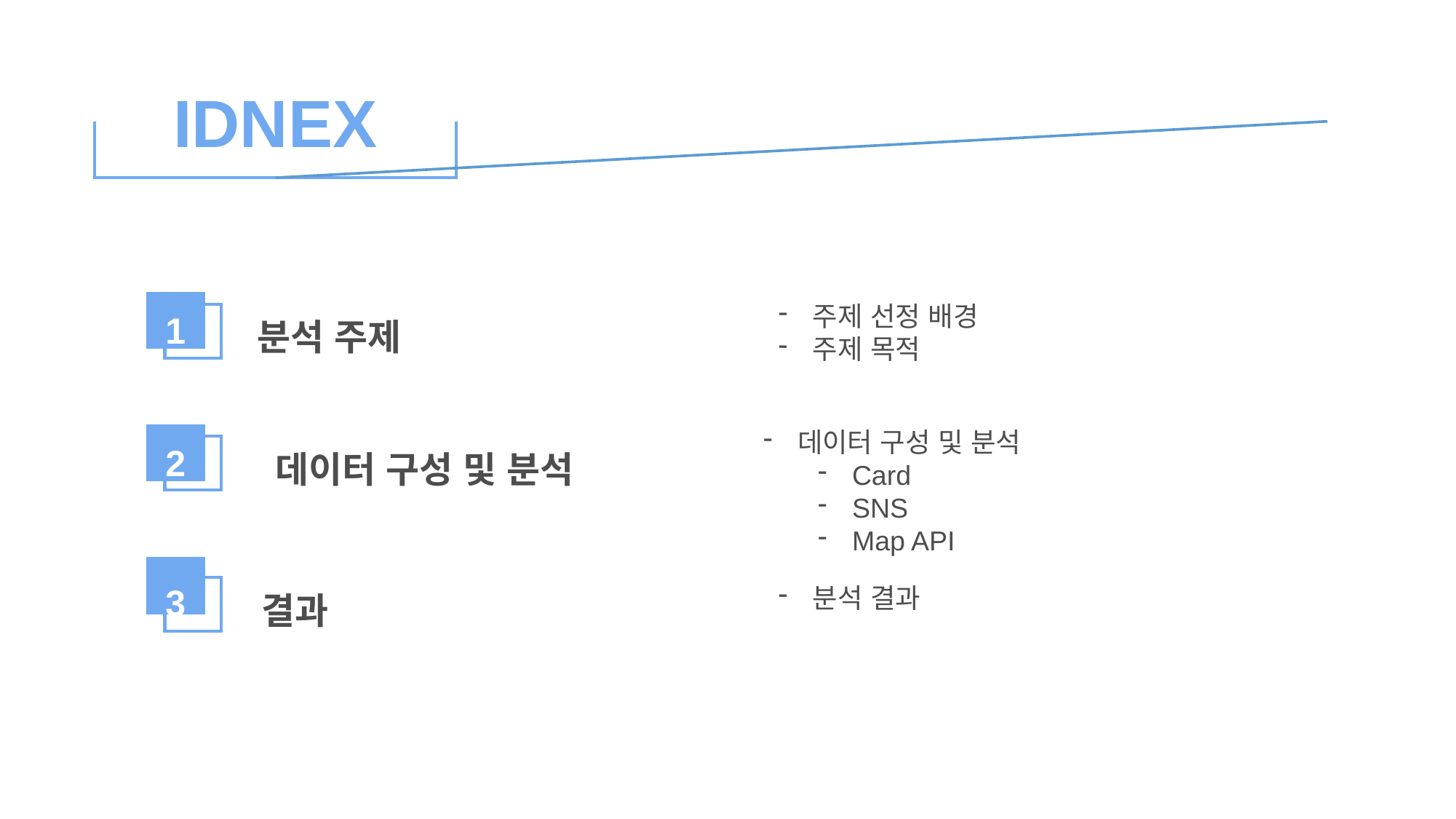

IDNEX
1
분석 주제

2
데이터 구성 및 분석

3

결과
4
주제 선정 배경
주제 목적
데이터 구성 및 분석
Card
SNS
Map API
분석 결과